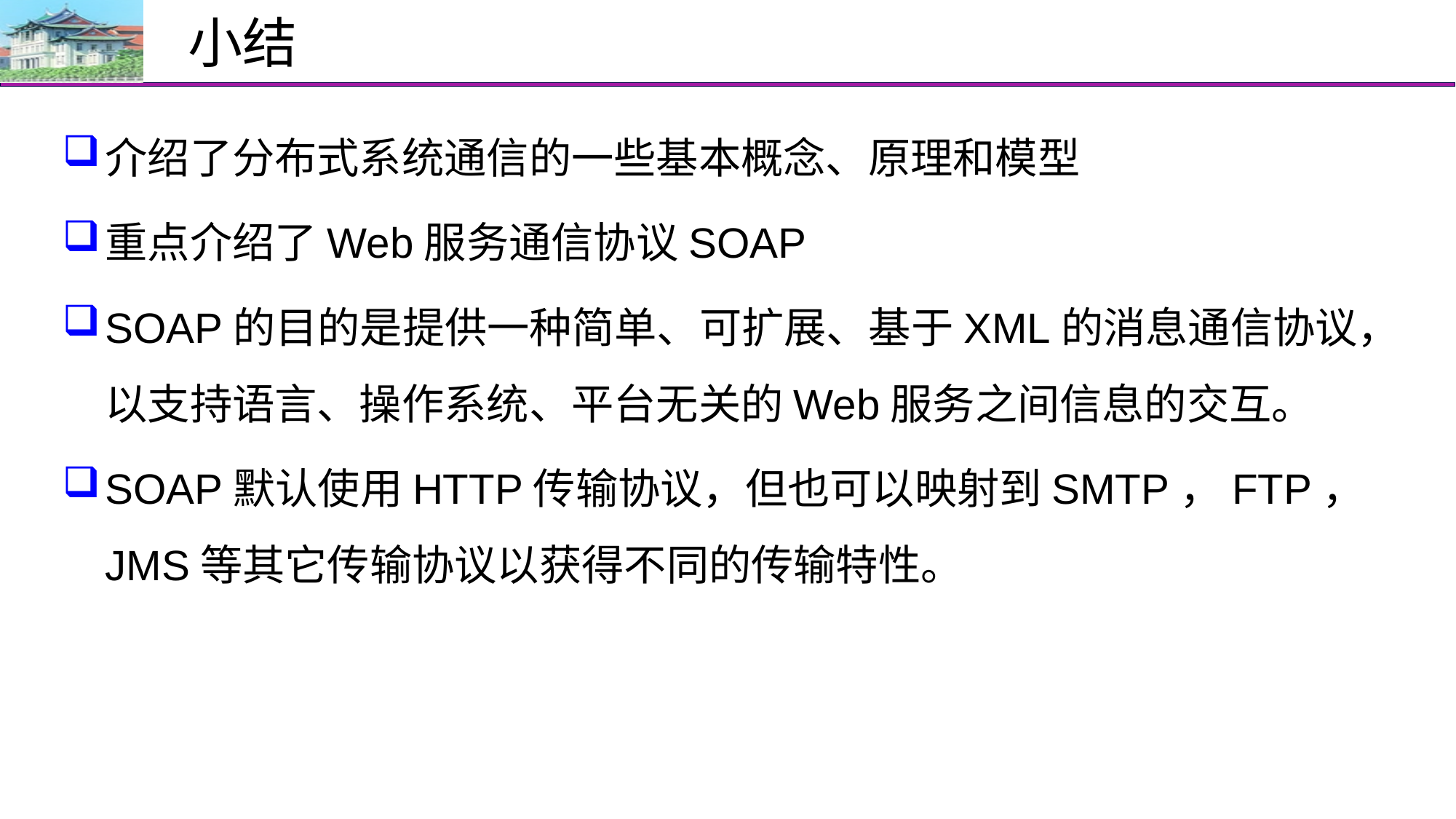

# 小结
介绍了分布式系统通信的一些基本概念、原理和模型
重点介绍了Web服务通信协议SOAP
SOAP的目的是提供一种简单、可扩展、基于XML的消息通信协议，以支持语言、操作系统、平台无关的Web服务之间信息的交互。
SOAP默认使用HTTP传输协议，但也可以映射到SMTP，FTP，JMS等其它传输协议以获得不同的传输特性。